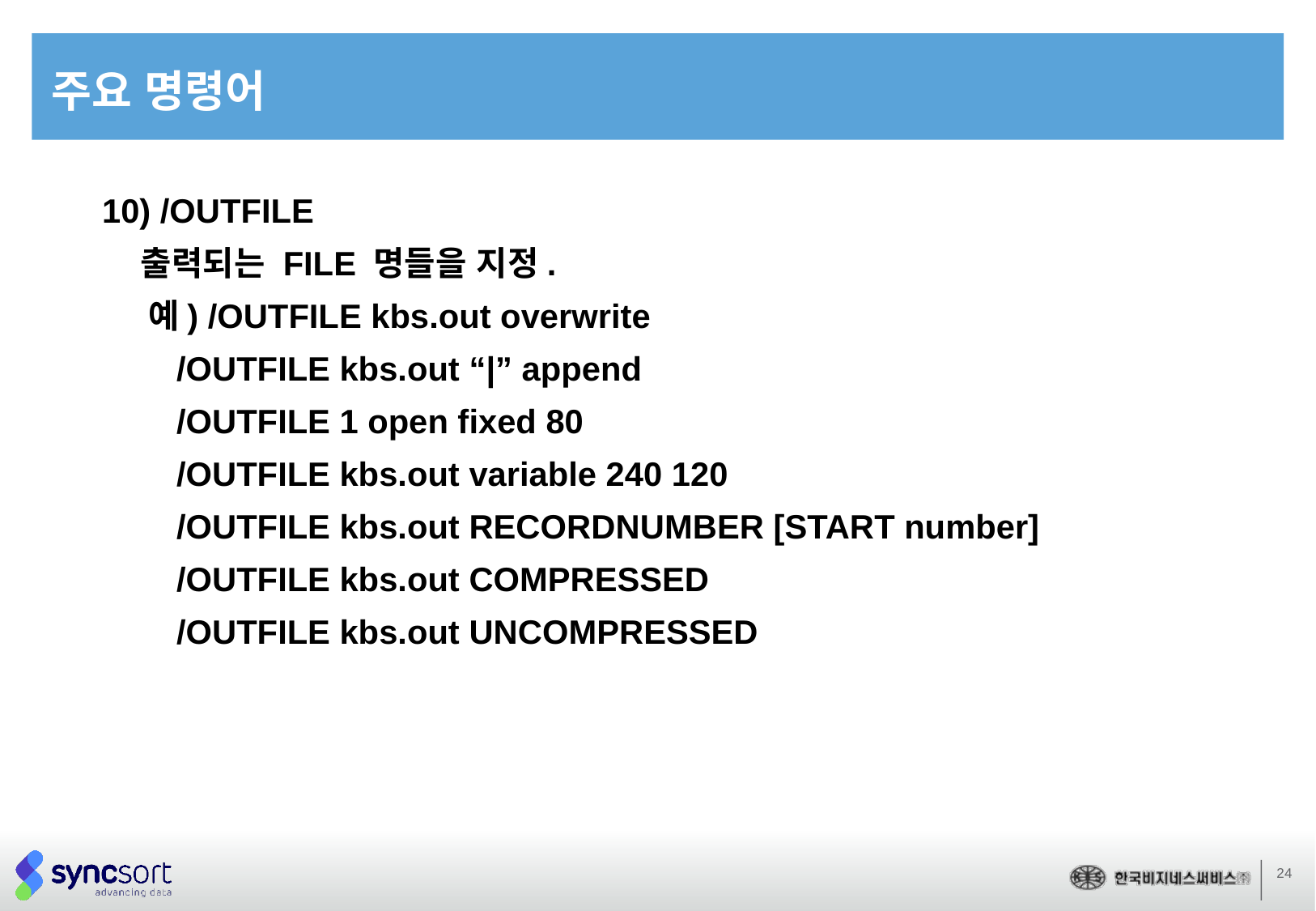

# 주요 명령어
10) /OUTFILE
    출력되는 FILE 명들을 지정.
    예) /OUTFILE kbs.out overwrite
        /OUTFILE kbs.out “|” append
        /OUTFILE 1 open fixed 80
        /OUTFILE kbs.out variable 240 120
        /OUTFILE kbs.out RECORDNUMBER [START number]
        /OUTFILE kbs.out COMPRESSED
        /OUTFILE kbs.out UNCOMPRESSED